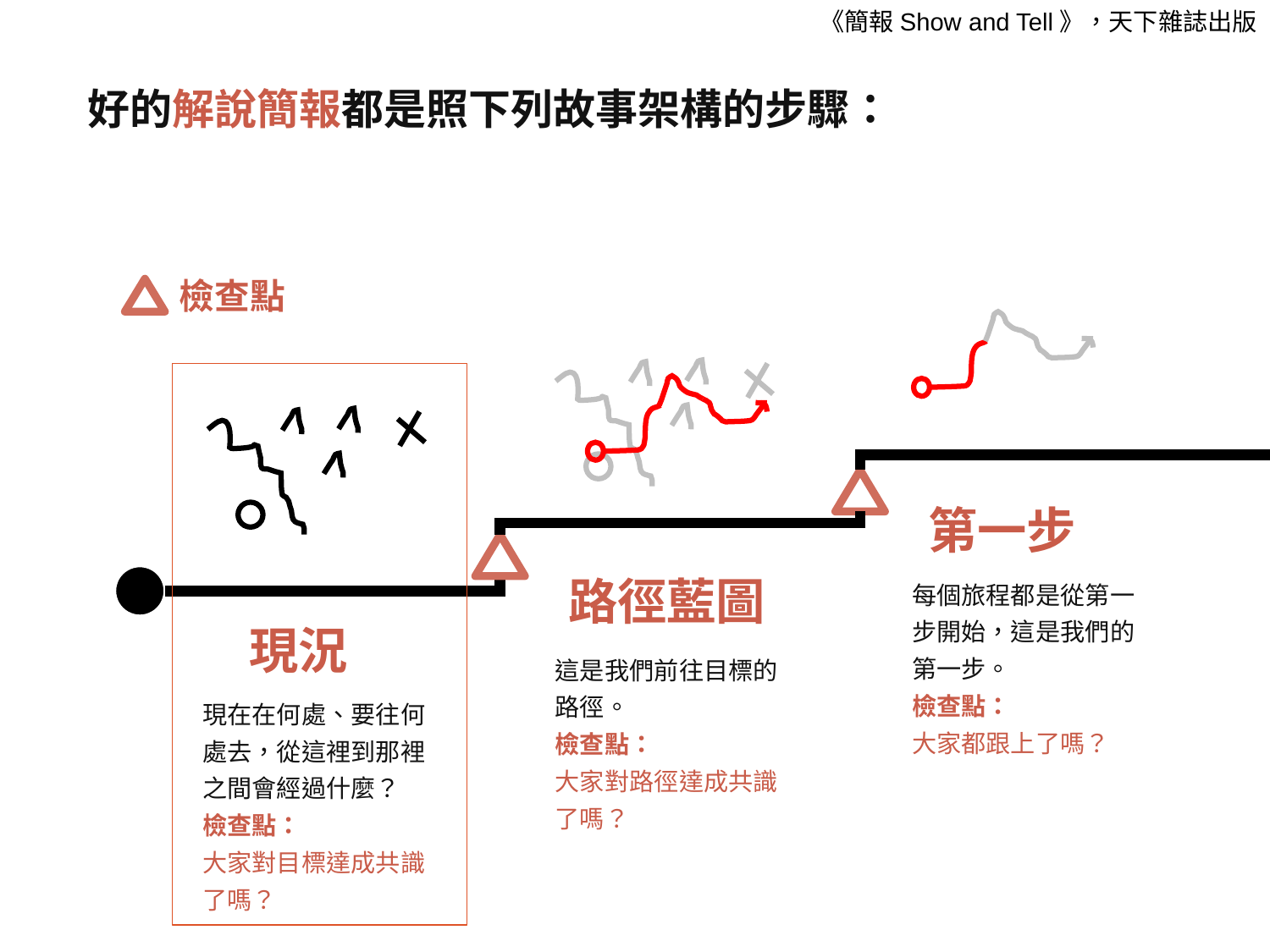

《簡報Show and Tell》，天下雜誌出版
好的解說簡報都是照下列故事架構的步驟：
檢查點

第一步

路徑藍圖

每個旅程都是從第一步開始，這是我們的第一步。
檢查點：
大家都跟上了嗎？
現況
這是我們前往目標的路徑。
檢查點：
大家對路徑達成共識了嗎？
現在在何處、要往何處去，從這裡到那裡之間會經過什麼？
檢查點：
大家對目標達成共識了嗎？